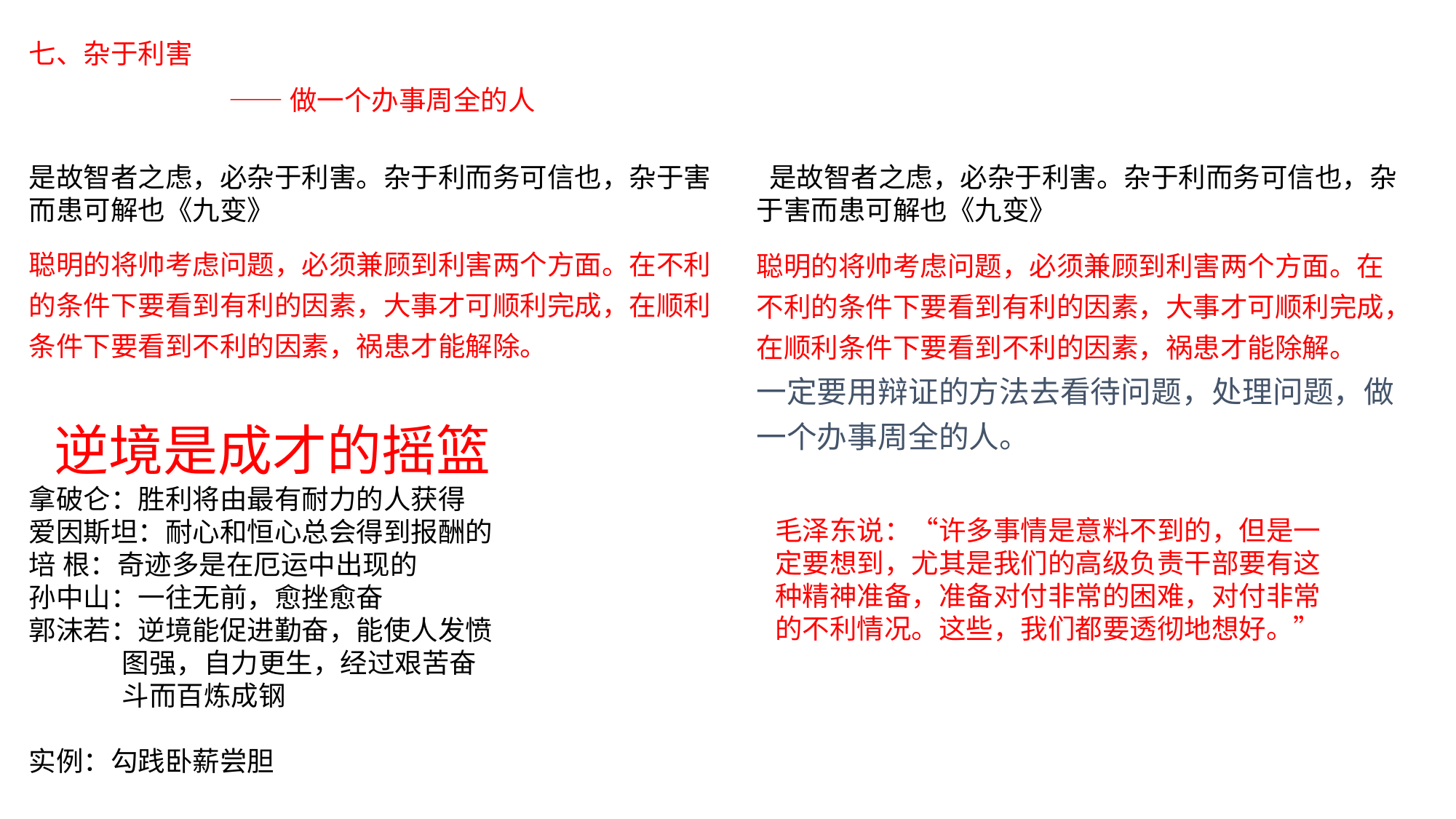

七、杂于利害
——做一个办事周全的人
是故智者之虑，必杂于利害。杂于利而务可信也，杂于害而患可解也《九变》
聪明的将帅考虑问题，必须兼顾到利害两个方面。在不利的条件下要看到有利的因素，大事才可顺利完成，在顺利条件下要看到不利的因素，祸患才能解除。

 逆境是成才的摇篮
拿破仑：胜利将由最有耐力的人获得
爱因斯坦：耐心和恒心总会得到报酬的
培 根：奇迹多是在厄运中出现的
孙中山：一往无前，愈挫愈奋
郭沫若：逆境能促进勤奋，能使人发愤
              图强，自力更生，经过艰苦奋
              斗而百炼成钢

实例：勾践卧薪尝胆
 是故智者之虑，必杂于利害。杂于利而务可信也，杂于害而患可解也《九变》
聪明的将帅考虑问题，必须兼顾到利害两个方面。在不利的条件下要看到有利的因素，大事才可顺利完成，在顺利条件下要看到不利的因素，祸患才能除解。         一定要用辩证的方法去看待问题，处理问题，做一个办事周全的人。
毛泽东说：“许多事情是意料不到的，但是一定要想到，尤其是我们的高级负责干部要有这种精神准备，准备对付非常的困难，对付非常的不利情况。这些，我们都要透彻地想好。”